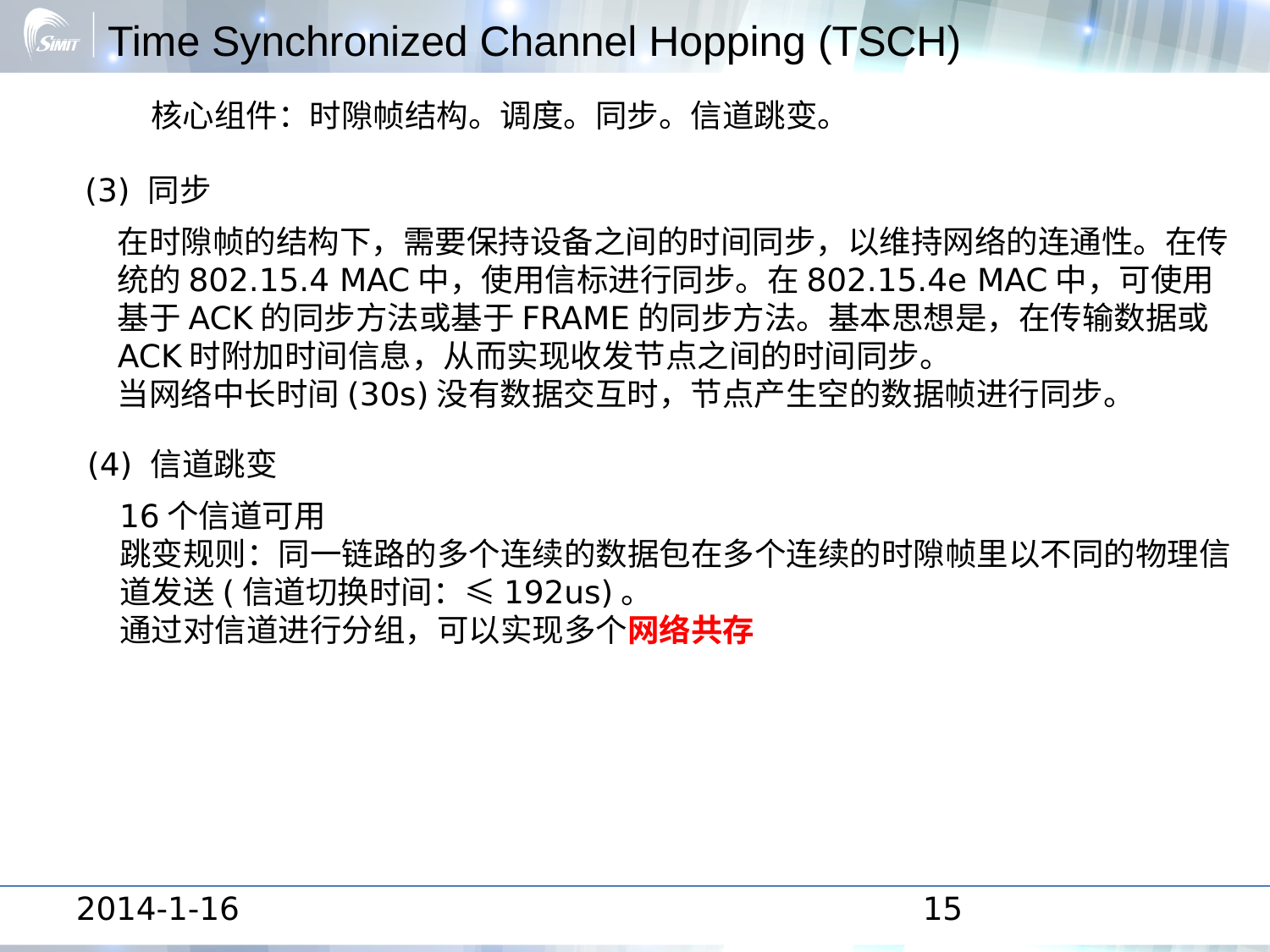

# Time Synchronized Channel Hopping (TSCH)
核心组件：时隙帧结构。调度。同步。信道跳变。
(3) 同步
在时隙帧的结构下，需要保持设备之间的时间同步，以维持网络的连通性。在传统的802.15.4 MAC中，使用信标进行同步。在802.15.4e MAC中，可使用基于ACK的同步方法或基于FRAME的同步方法。基本思想是，在传输数据或ACK时附加时间信息，从而实现收发节点之间的时间同步。
当网络中长时间(30s)没有数据交互时，节点产生空的数据帧进行同步。
(4) 信道跳变
16个信道可用
跳变规则：同一链路的多个连续的数据包在多个连续的时隙帧里以不同的物理信道发送(信道切换时间：≤192us)。
通过对信道进行分组，可以实现多个网络共存
2014-1-16
15